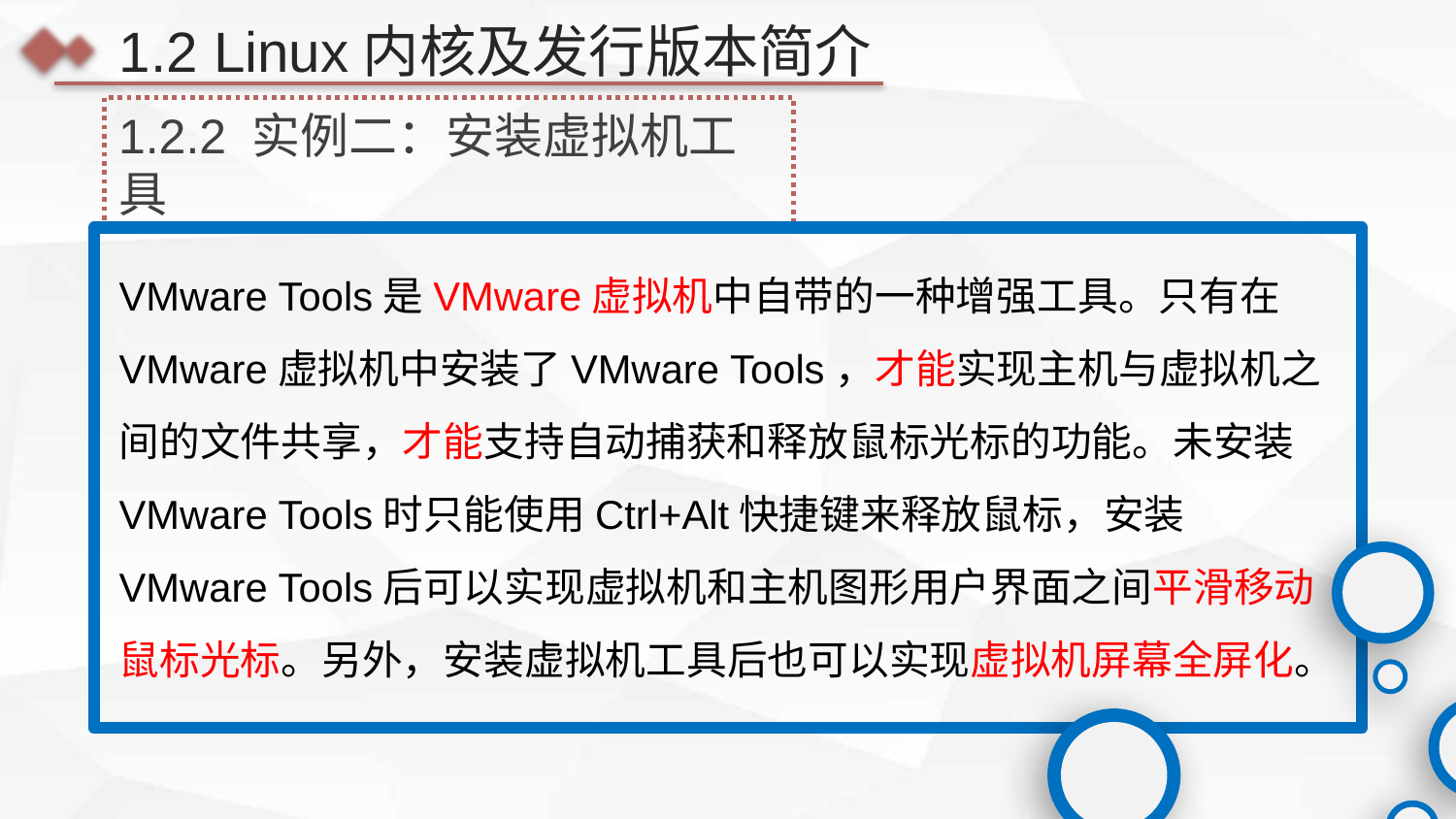

1.2 Linux内核及发行版本简介

1.2.2 实例二：安装虚拟机工具

VMware Tools是VMware虚拟机中自带的一种增强工具。只有在VMware虚拟机中安装了VMware Tools，才能实现主机与虚拟机之间的文件共享，才能支持自动捕获和释放鼠标光标的功能。未安装VMware Tools时只能使用Ctrl+Alt快捷键来释放鼠标，安装VMware Tools后可以实现虚拟机和主机图形用户界面之间平滑移动鼠标光标。另外，安装虚拟机工具后也可以实现虚拟机屏幕全屏化。